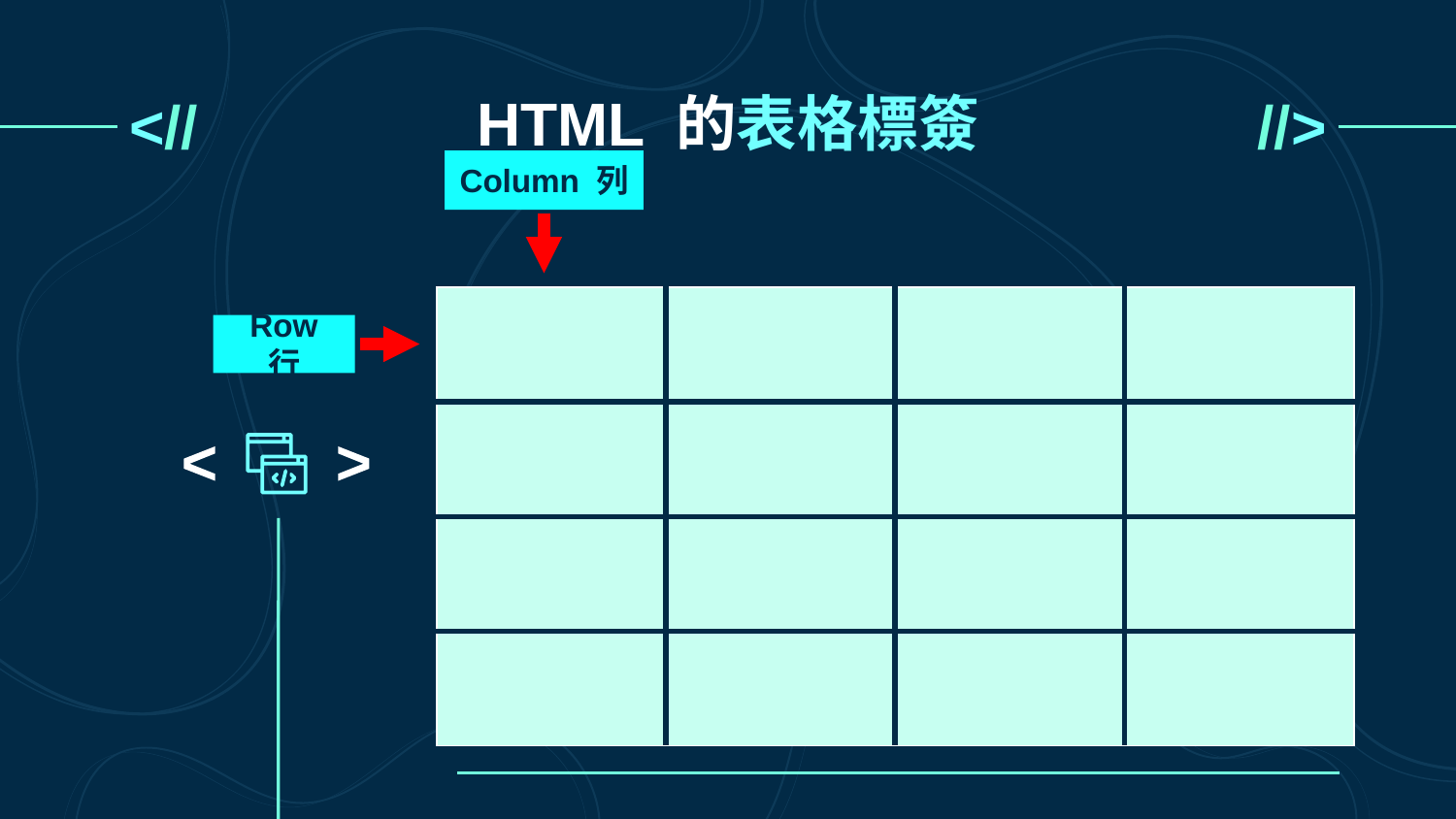

# HTML 的表格標簽
<//
//>
Column 列
|  |  |  |  |
| --- | --- | --- | --- |
|  |  |  |  |
|  |  |  |  |
|  |  |  |  |
Row 行

<
<